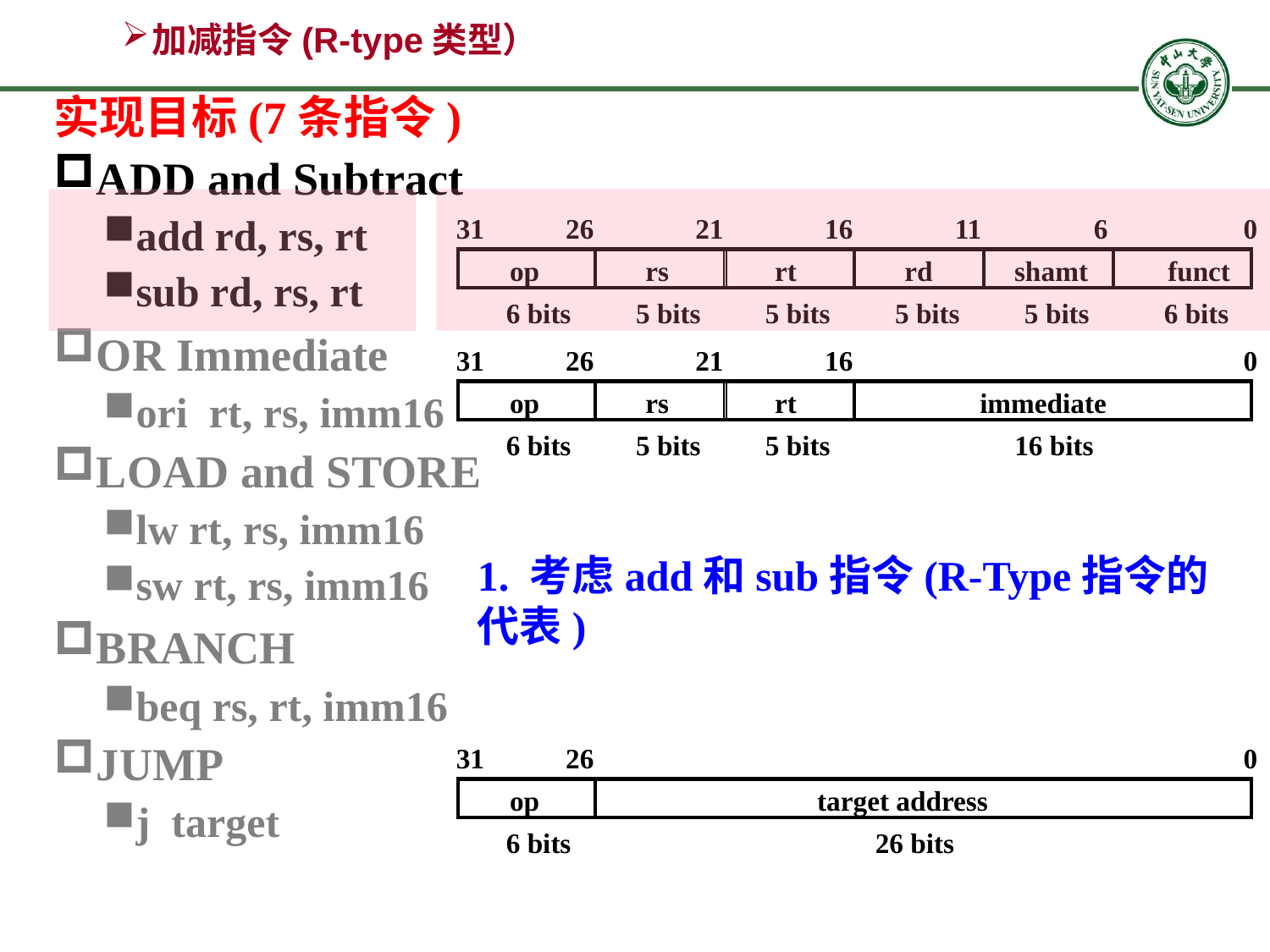

# 加减指令(R-type类型）
实现目标(7条指令)
ADD and Subtract
add rd, rs, rt
sub rd, rs, rt
OR Immediate
ori  rt, rs, imm16
LOAD and STORE
lw rt, rs, imm16
sw rt, rs, imm16
BRANCH
beq rs, rt, imm16
JUMP
j  target

31
26
21
16
11
6
0
op

rs

rt

rd

shamt

funct

6 bits
5 bits
5 bits
5 bits
5 bits
6 bits
31
26
21
16
0
op

rs

rt

immediate

6 bits
5 bits
5 bits
16 bits
1. 考虑add和sub指令(R-Type指令的代表)
31
26
0
op

target address

6 bits
26 bits